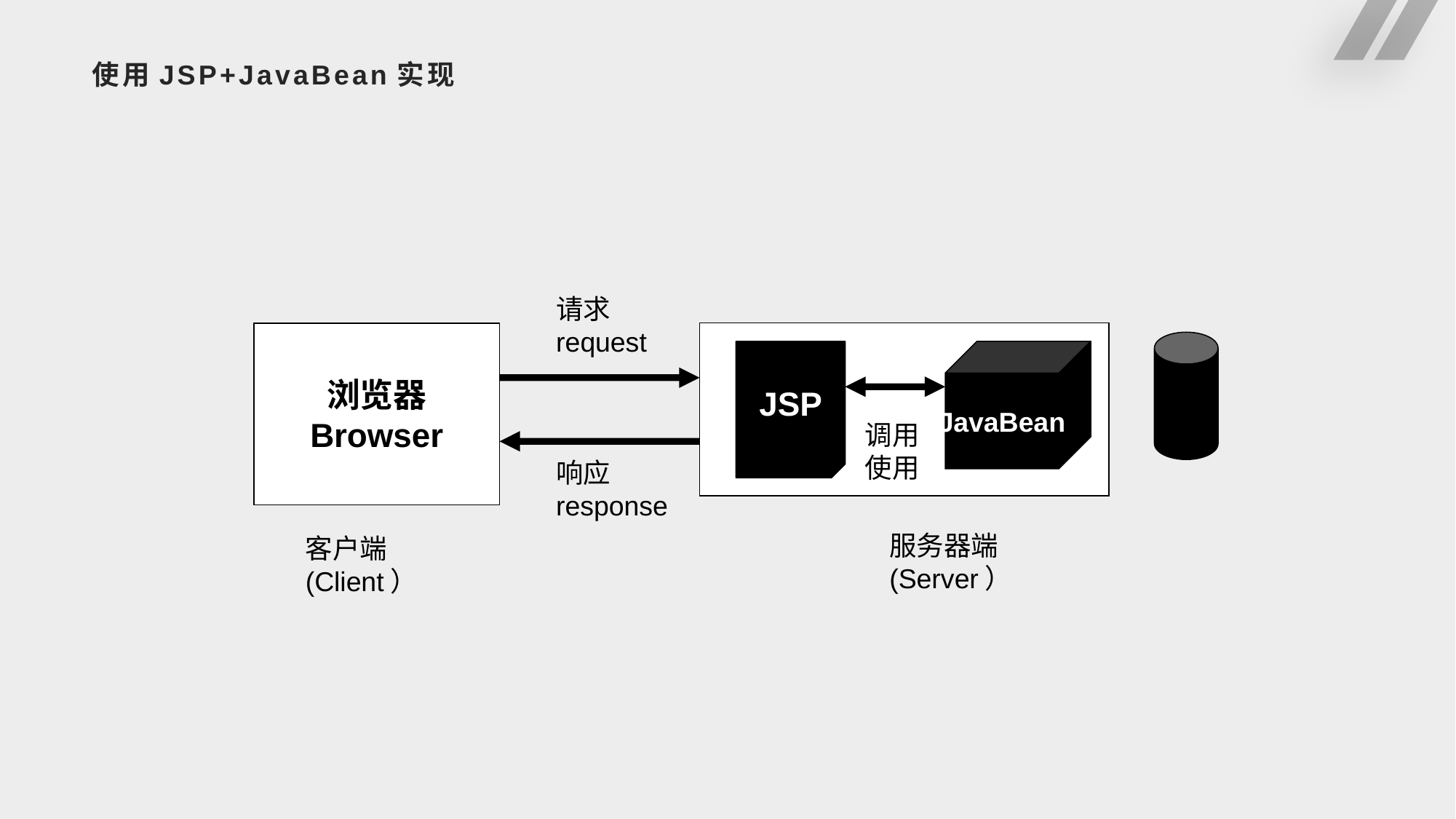

# 使用JSP+JavaBean实现

请求
request
浏览器
Browser

JSP
JavaBean

调用
使用

响应
response
服务器端
(Server）
客户端
(Client）